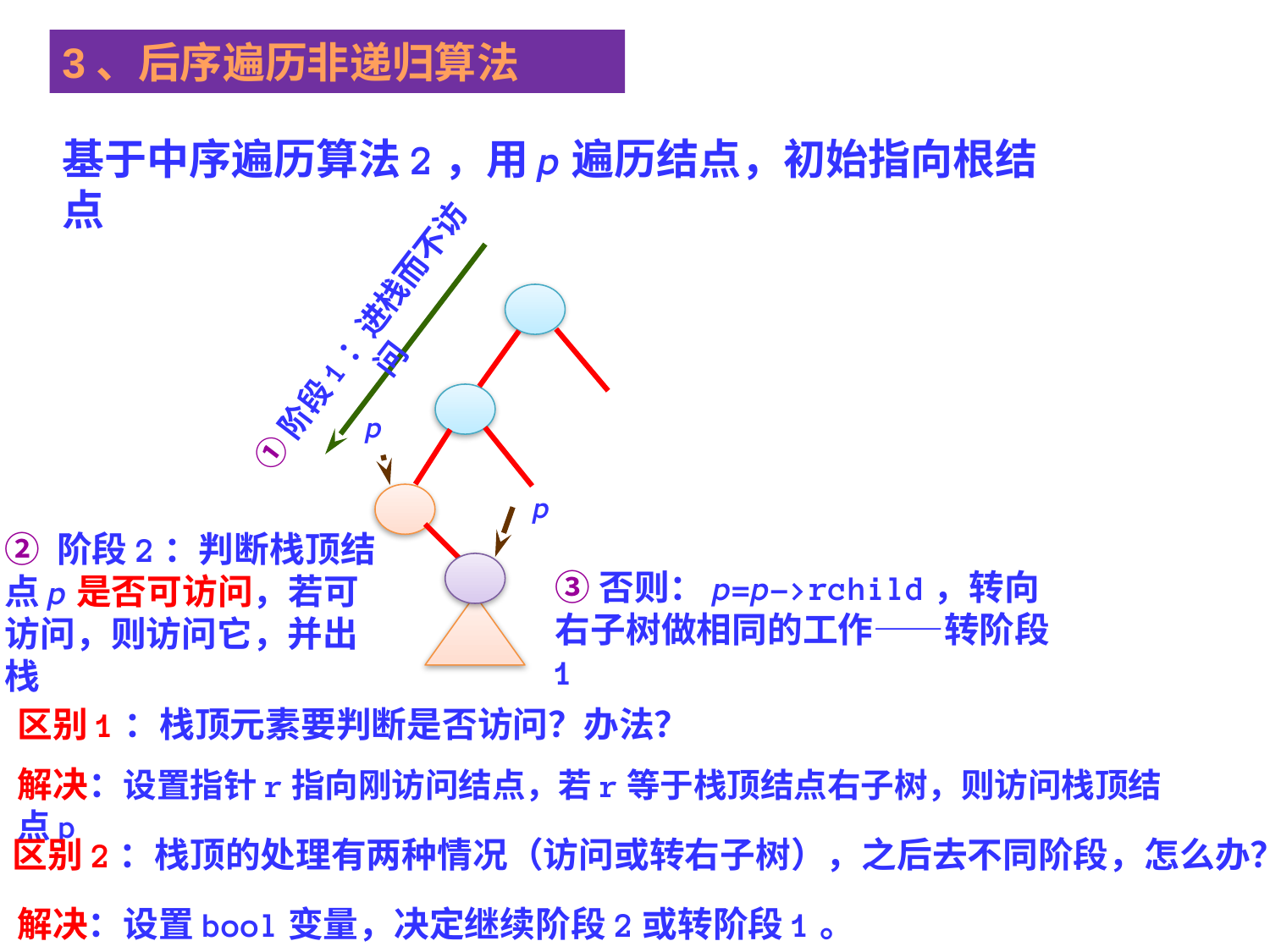

3、后序遍历非递归算法
基于中序遍历算法2，用p遍历结点，初始指向根结点

①阶段1：进栈而不访问

p

p

③否则：p=p->rchild，转向右子树做相同的工作——转阶段1

② 阶段2：判断栈顶结点p是否可访问，若可访问，则访问它，并出栈

区别1：栈顶元素要判断是否访问？办法？
解决：设置指针r指向刚访问结点，若r等于栈顶结点右子树，则访问栈顶结点p
区别2：栈顶的处理有两种情况（访问或转右子树），之后去不同阶段，怎么办？
解决：设置bool变量，决定继续阶段2或转阶段1。